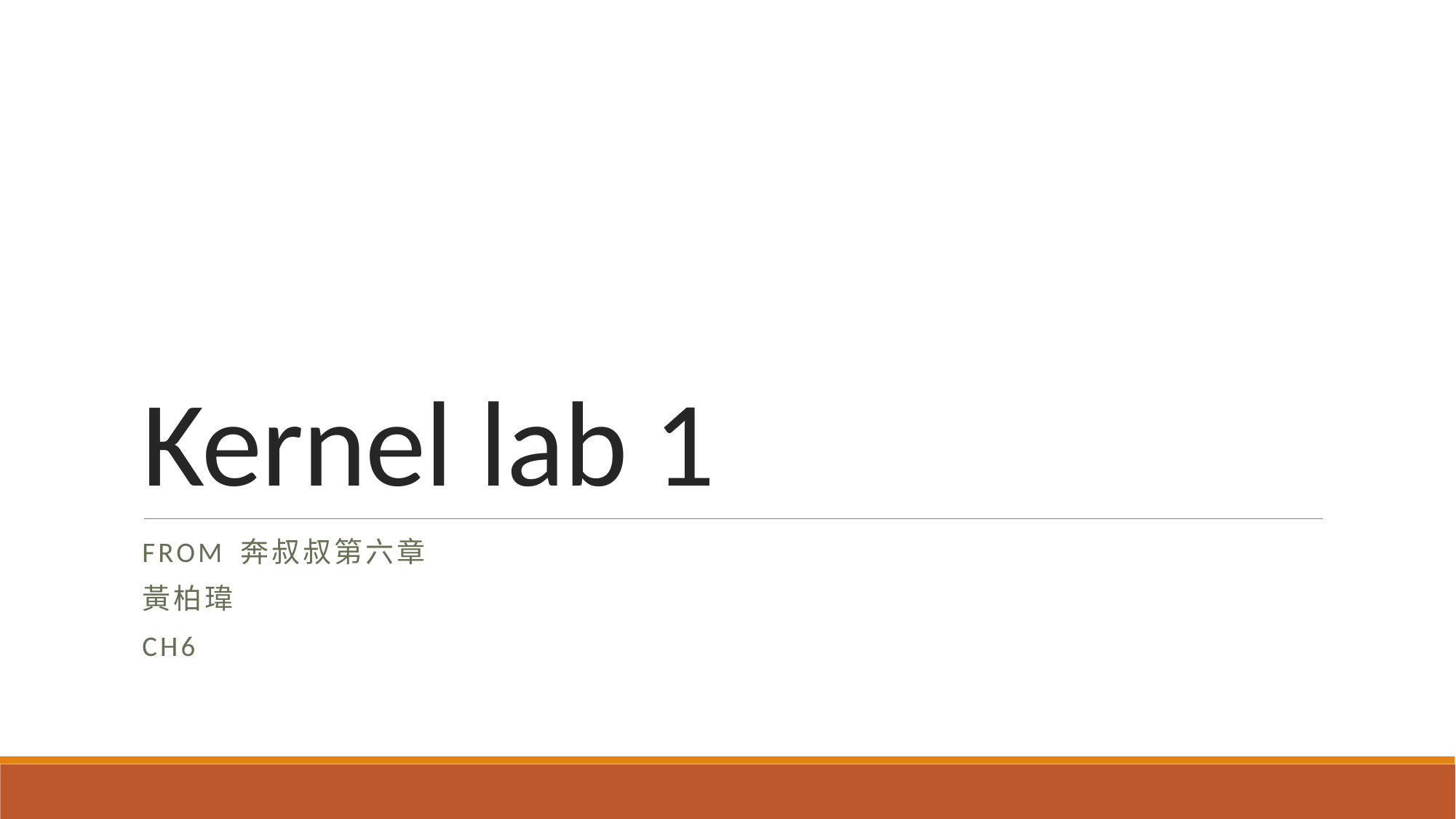

# Kernel lab 1
From 奔叔叔第六章
黃柏瑋
ch6